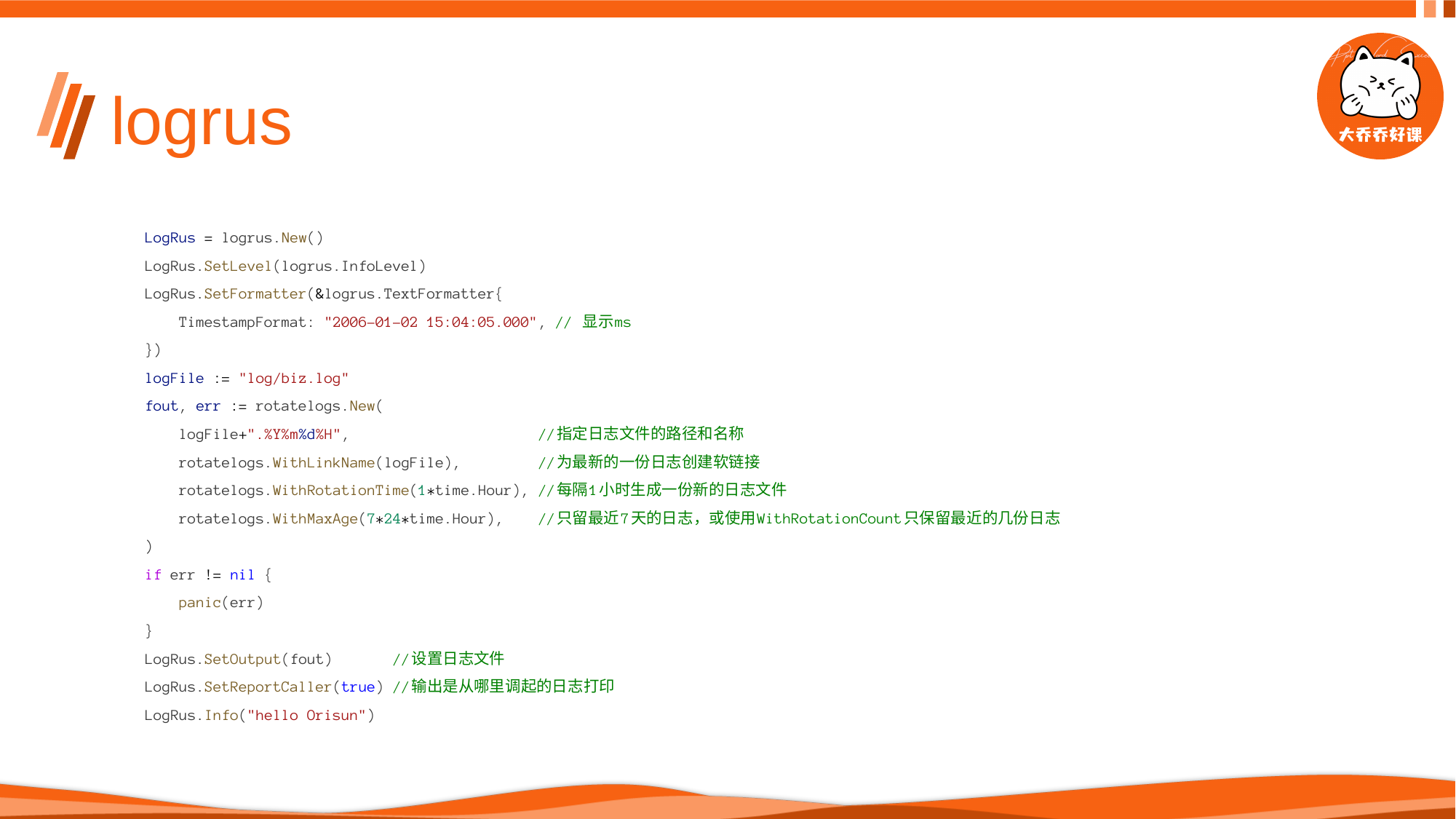

# logrus
    LogRus = logrus.New()
    LogRus.SetLevel(logrus.InfoLevel)
    LogRus.SetFormatter(&logrus.TextFormatter{
        TimestampFormat: "2006-01-02 15:04:05.000", // 显示ms
    })
    logFile := "log/biz.log"
    fout, err := rotatelogs.New(
        logFile+".%Y%m%d%H",                      //指定日志文件的路径和名称
        rotatelogs.WithLinkName(logFile),         //为最新的一份日志创建软链接
        rotatelogs.WithRotationTime(1*time.Hour), //每隔1小时生成一份新的日志文件
        rotatelogs.WithMaxAge(7*24*time.Hour),    //只留最近7天的日志，或使用WithRotationCount只保留最近的几份日志
    )
    if err != nil {
        panic(err)
    }
    LogRus.SetOutput(fout)       //设置日志文件
    LogRus.SetReportCaller(true) //输出是从哪里调起的日志打印
    LogRus.Info("hello Orisun")